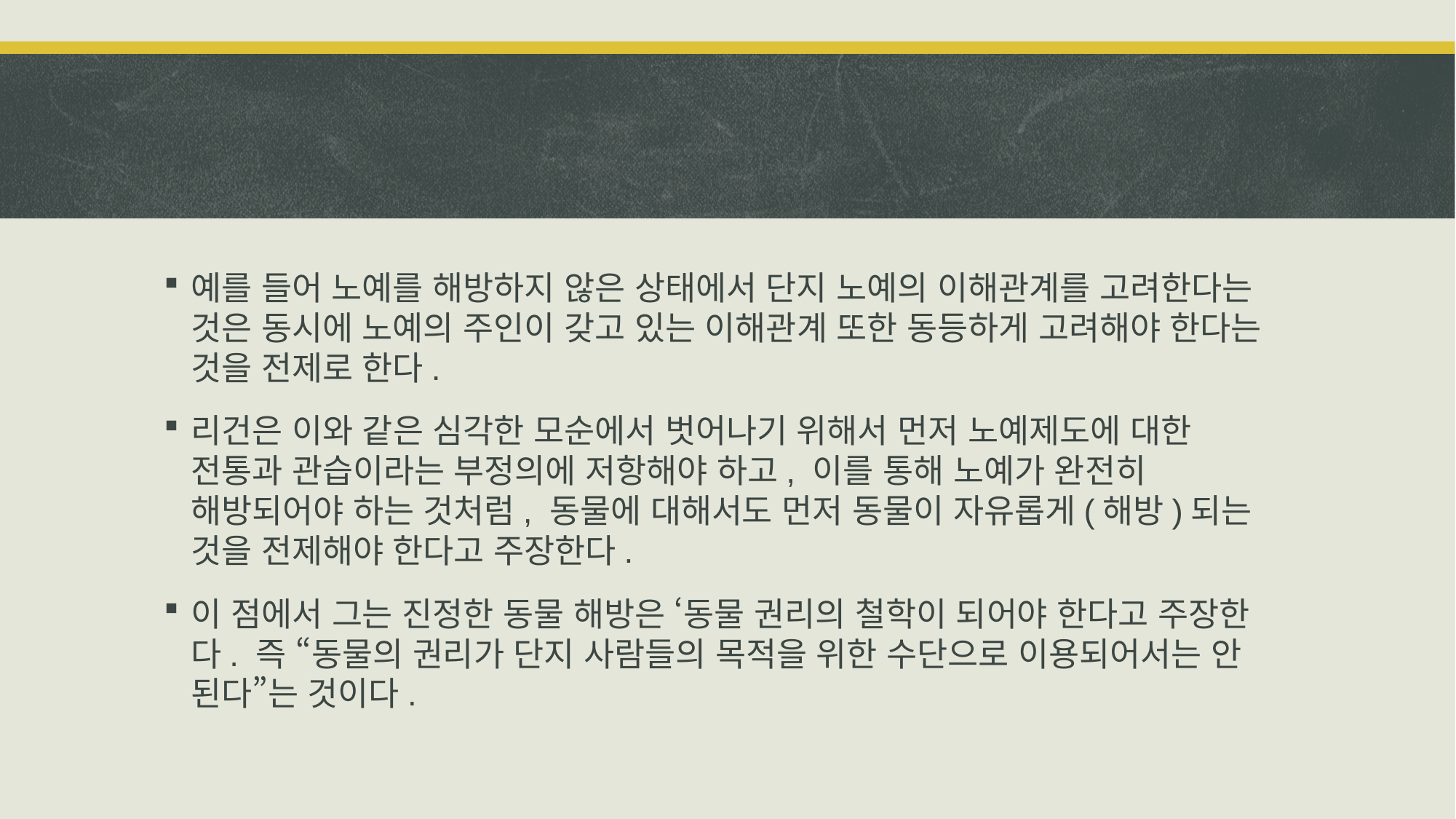

#
예를 들어 노예를 해방하지 않은 상태에서 단지 노예의 이해관계를 고려한다는 것은 동시에 노예의 주인이 갖고 있는 이해관계 또한 동등하게 고려해야 한다는 것을 전제로 한다.
리건은 이와 같은 심각한 모순에서 벗어나기 위해서 먼저 노예제도에 대한 전통과 관습이라는 부정의에 저항해야 하고, 이를 통해 노예가 완전히 해방되어야 하는 것처럼, 동물에 대해서도 먼저 동물이 자유롭게(해방)되는 것을 전제해야 한다고 주장한다.
이 점에서 그는 진정한 동물 해방은 ‘동물 권리의 철학이 되어야 한다고 주장한다. 즉 “동물의 권리가 단지 사람들의 목적을 위한 수단으로 이용되어서는 안 된다”는 것이다.